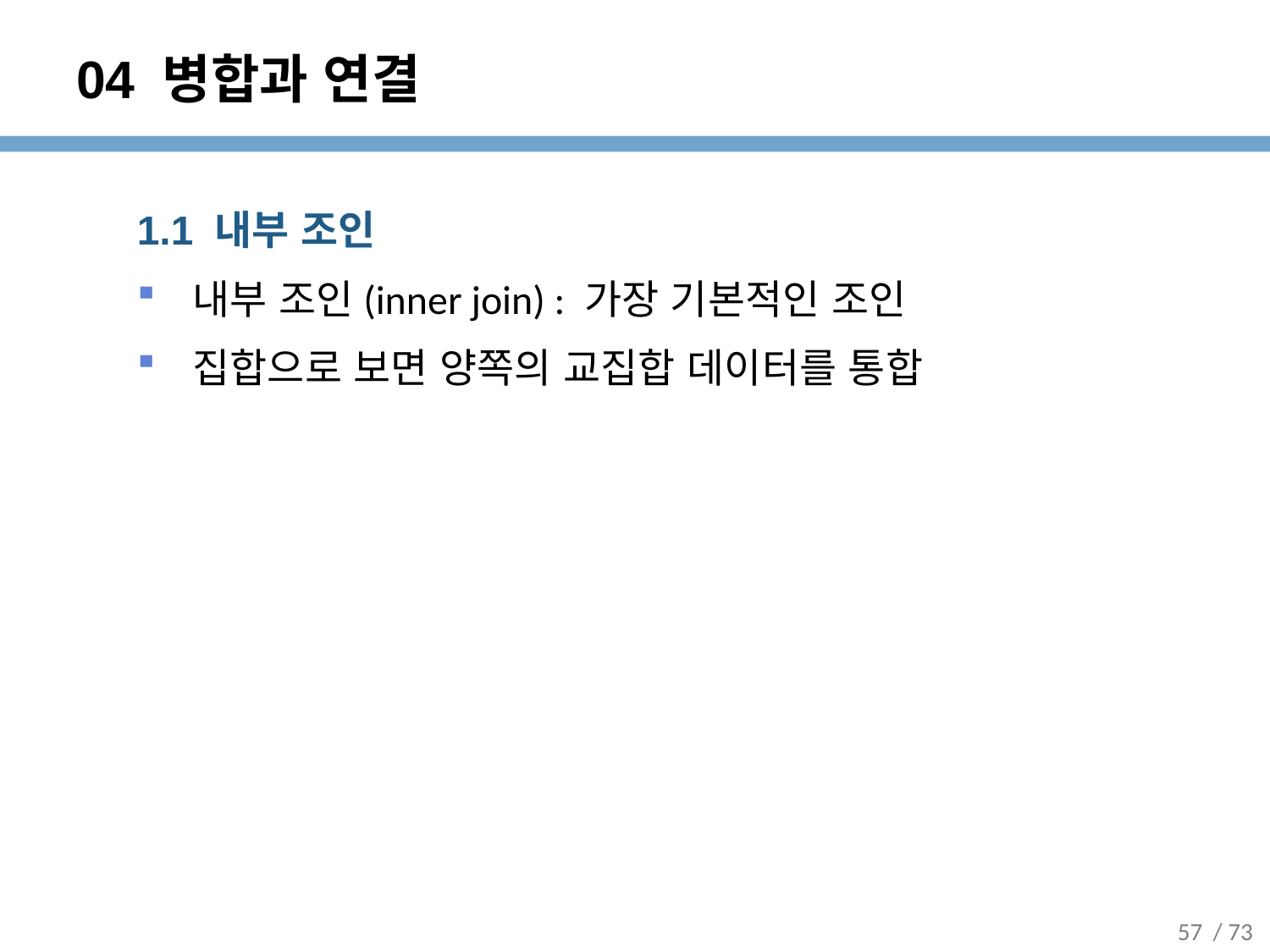

# 04 병합과 연결
1.1 내부 조인
내부 조인(inner join) : 가장 기본적인 조인
집합으로 보면 양쪽의 교집합 데이터를 통합

57
/ 73